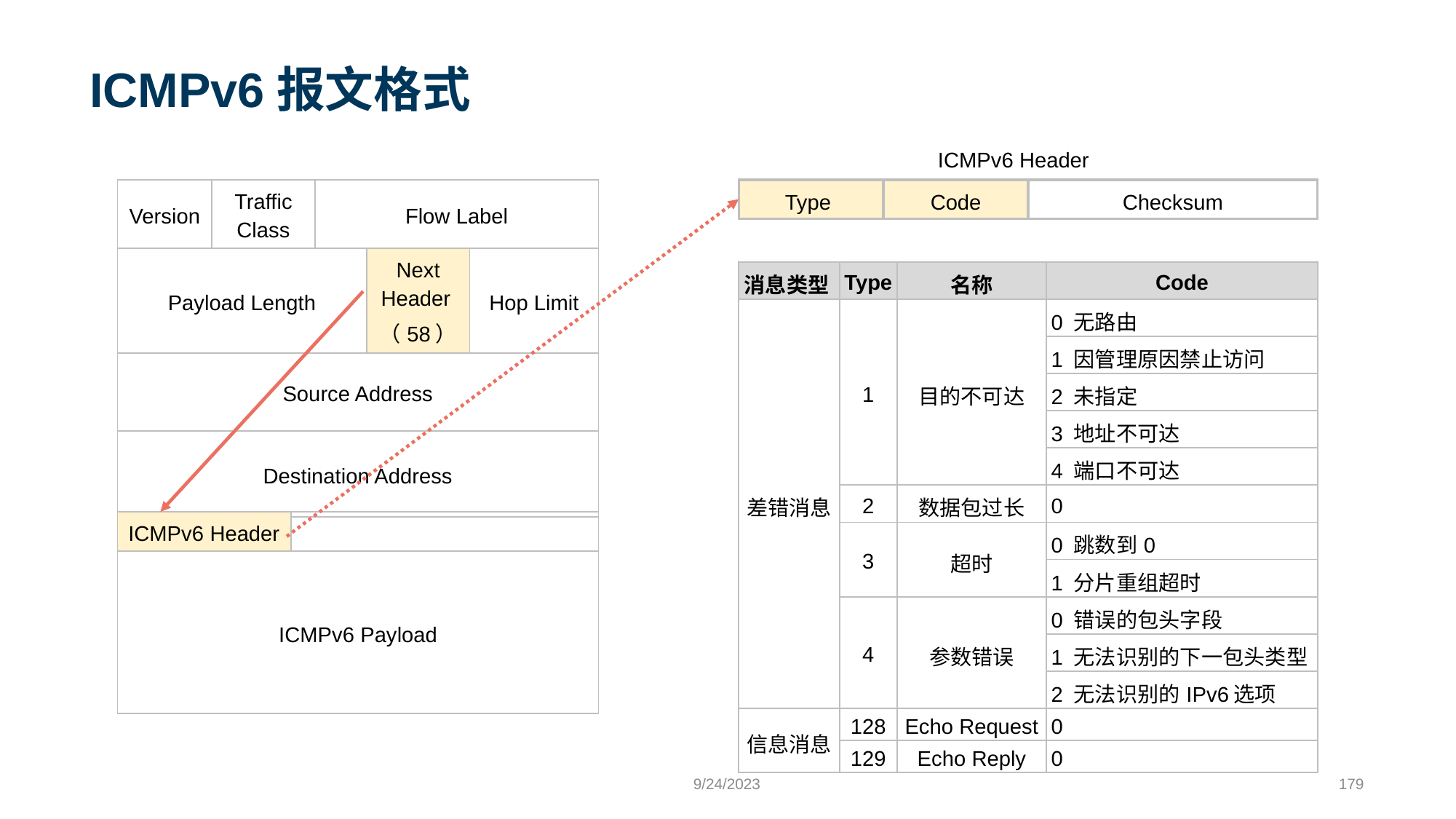

# ICMPv6报文格式
ICMPv6 Header
| Version | Traffic Class | Flow Label |  |  |
| --- | --- | --- | --- | --- |
| Payload Length |  |  | Next Header（58） | Hop Limit |
| Source Address |  |  |  |  |
| Destination Address |  |  |  |  |
Type
Code
Checksum
| 消息类型 | Type | 名称 | Code |
| --- | --- | --- | --- |
| 差错消息 | 1 | 目的不可达 | 0 无路由 |
|  |  |  | 1 因管理原因禁止访问 |
|  |  |  | 2 未指定 |
|  |  |  | 3 地址不可达 |
|  |  |  | 4 端口不可达 |
|  | 2 | 数据包过长 | 0 |
|  | 3 | 超时 | 0 跳数到0 |
|  |  |  | 1 分片重组超时 |
|  | 4 | 参数错误 | 0 错误的包头字段 |
|  |  |  | 1 无法识别的下一包头类型 |
|  |  |  | 2 无法识别的IPv6选项 |
| 信息消息 | 128 | Echo Request | 0 |
|  | 129 | Echo Reply | 0 |
| ICMPv6 Header |  |
| --- | --- |
| ICMPv6 Payload |  |

9/24/2023
179